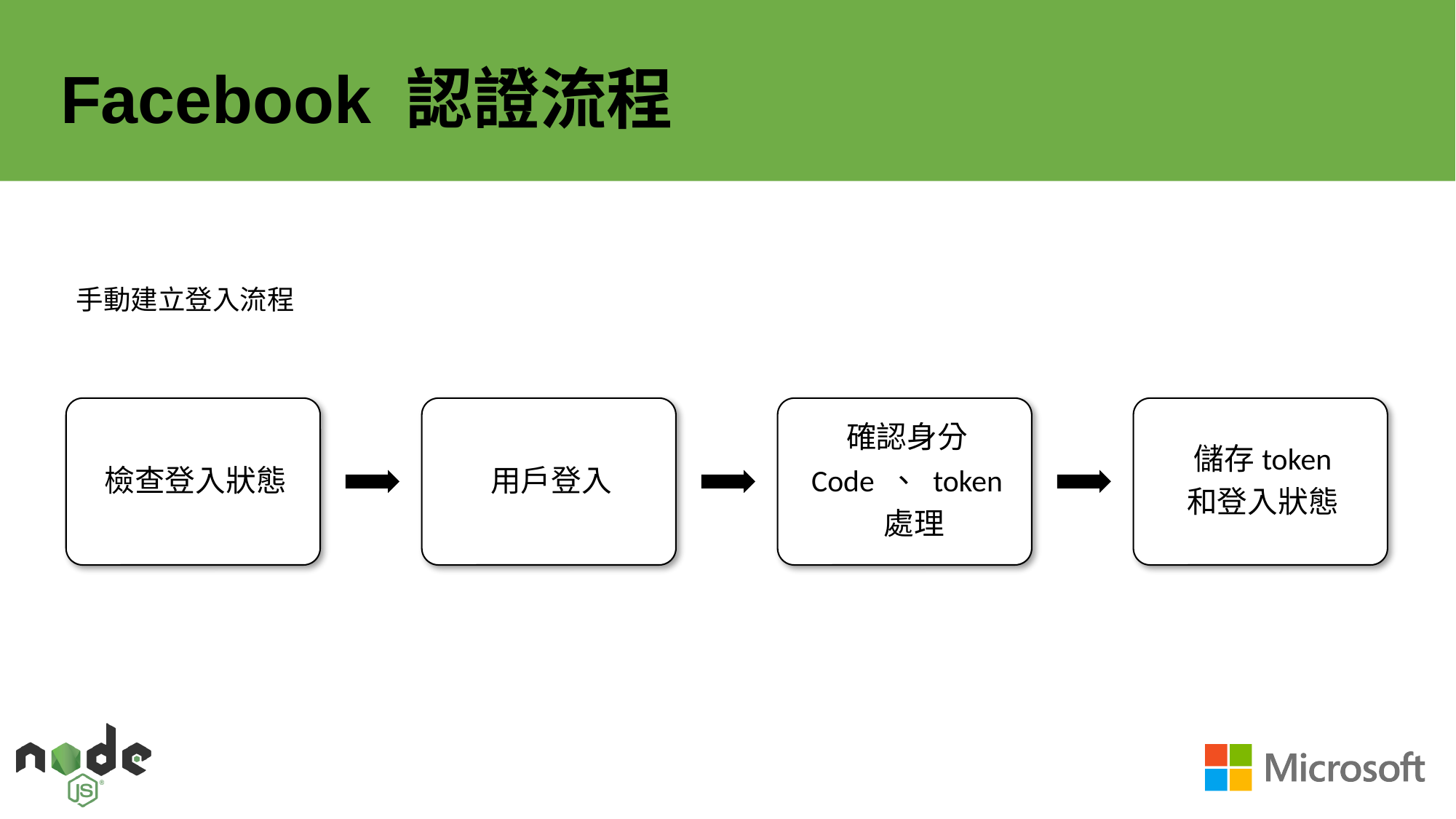

# Facebook 認證流程
檢查登入狀態

用戶登入

確認身分
Code 、 token
 處理

儲存token
和登入狀態
手動建立登入流程